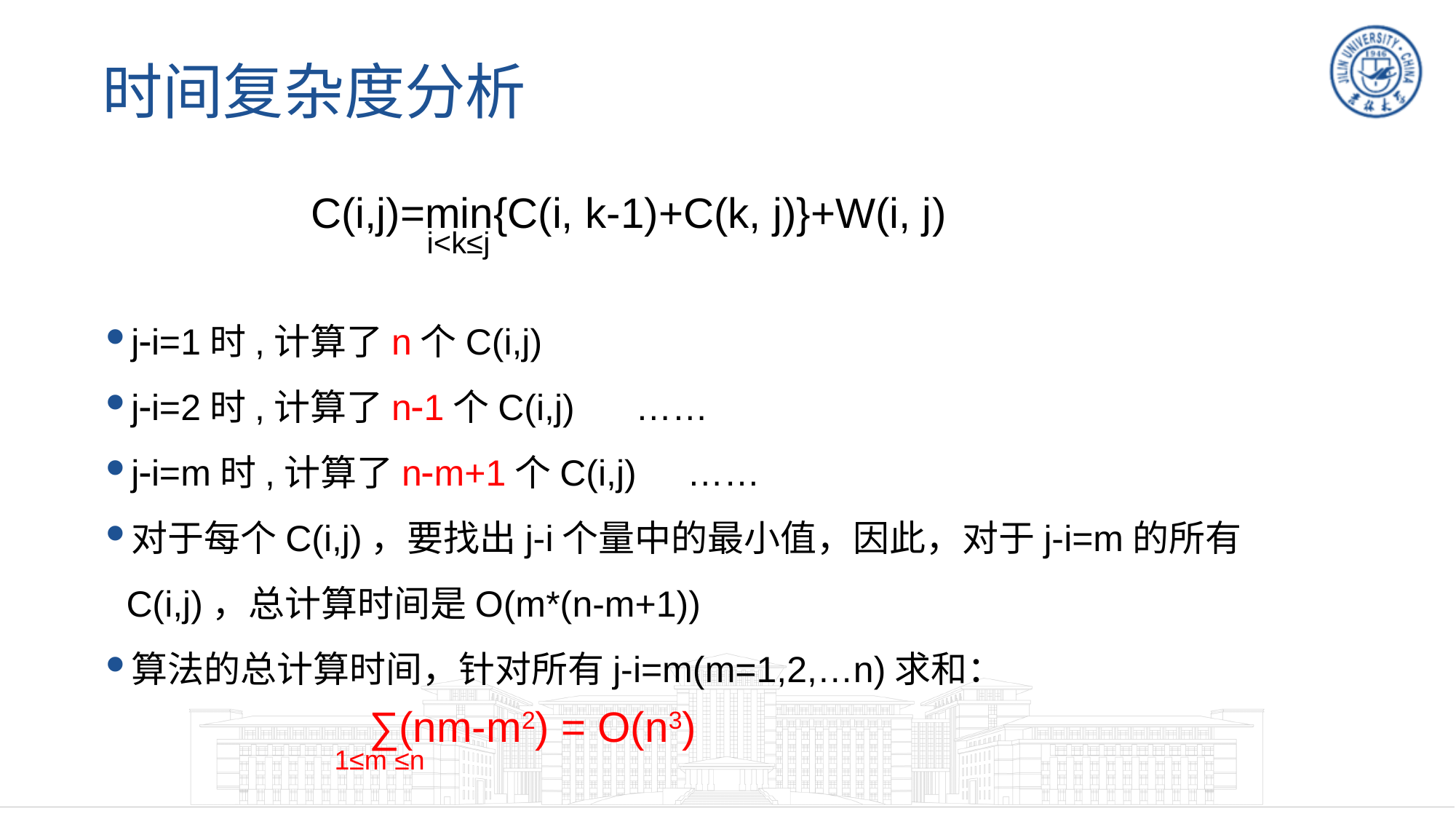

# 时间复杂度分析
C(i,j)=min{C(i, k-1)+C(k, j)}+W(i, j)
i<k≤j
j−i=1时,计算了n个C(i,j)
j−i=2时,计算了n−1个C(i,j)      ……
j−i=m时,计算了n−m+1个C(i,j)     ……
对于每个C(i,j)，要找出j-i个量中的最小值，因此，对于j-i=m的所有C(i,j)，总计算时间是O(m*(n-m+1))
算法的总计算时间，针对所有j-i=m(m=1,2,…n)求和：

∑(nm-m2) = O(n3)
1≤m ≤n
87